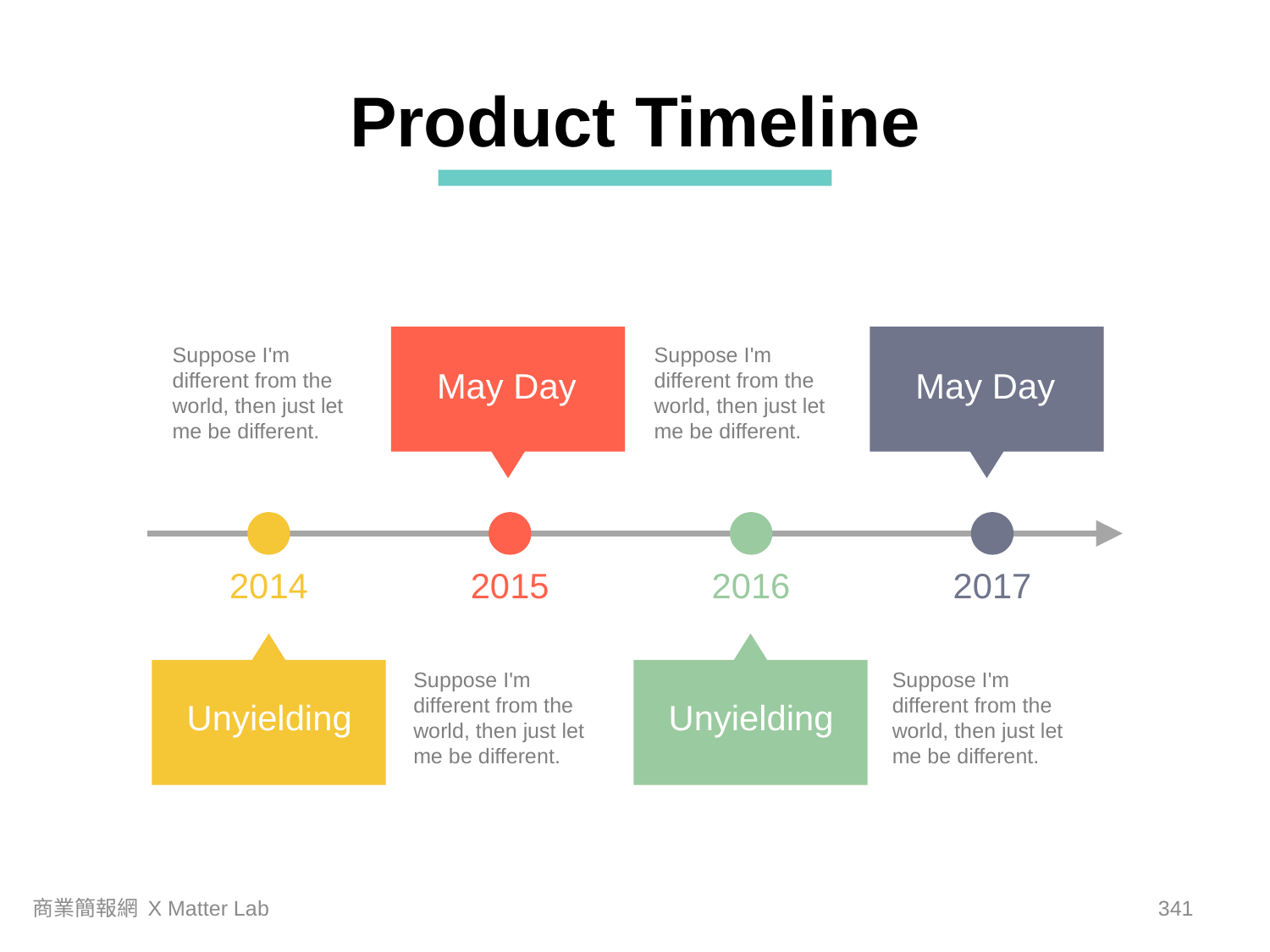

Product Timeline

Suppose I'm different from the world, then just let me be different.
Suppose I'm different from the world, then just let me be different.
May Day
May Day

2014
2015
2016
2017

Suppose I'm different from the world, then just let me be different.
Suppose I'm different from the world, then just let me be different.
Unyielding
Unyielding
商業簡報網 X Matter Lab
341